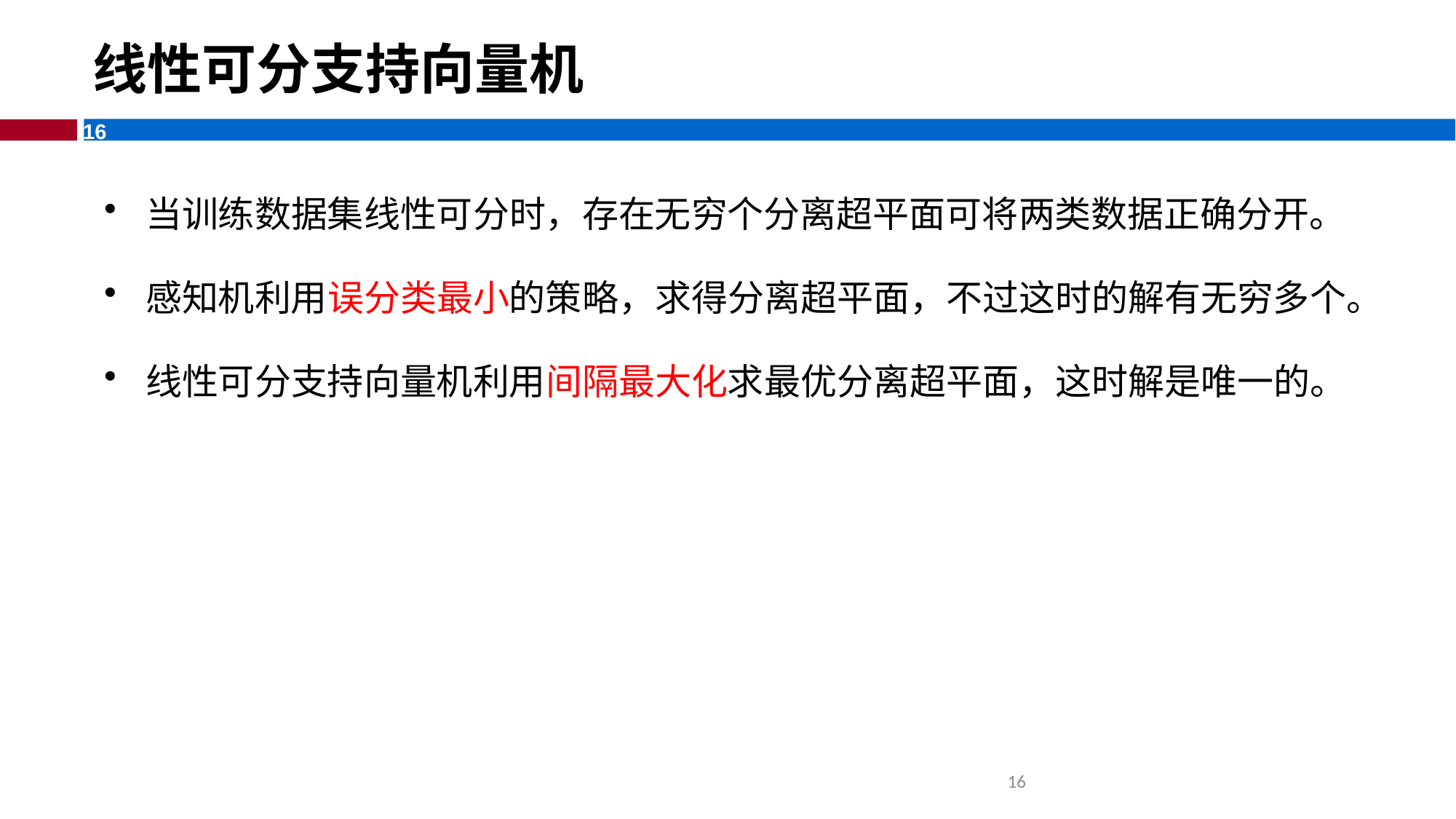

# 线性可分支持向量机
当训练数据集线性可分时，存在无穷个分离超平面可将两类数据正确分开。
感知机利用误分类最小的策略，求得分离超平面，不过这时的解有无穷多个。
线性可分支持向量机利用间隔最大化求最优分离超平面，这时解是唯一的。
16